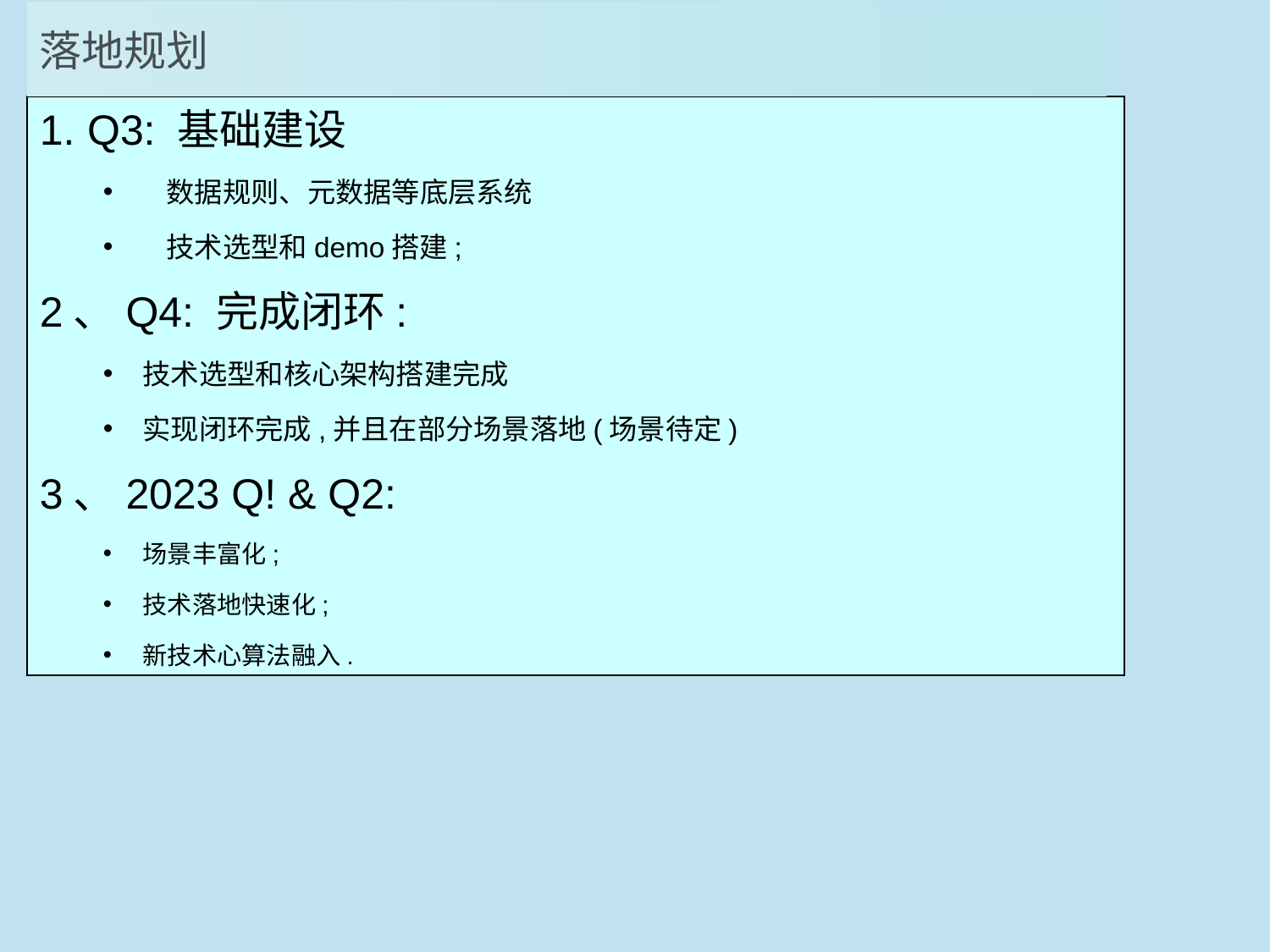

# 落地规划
Q3: 基础建设
数据规则、元数据等底层系统
技术选型和demo搭建;
2、Q4: 完成闭环:
技术选型和核心架构搭建完成
实现闭环完成,并且在部分场景落地(场景待定)
3、2023 Q! & Q2:
场景丰富化;
技术落地快速化;
新技术心算法融入.